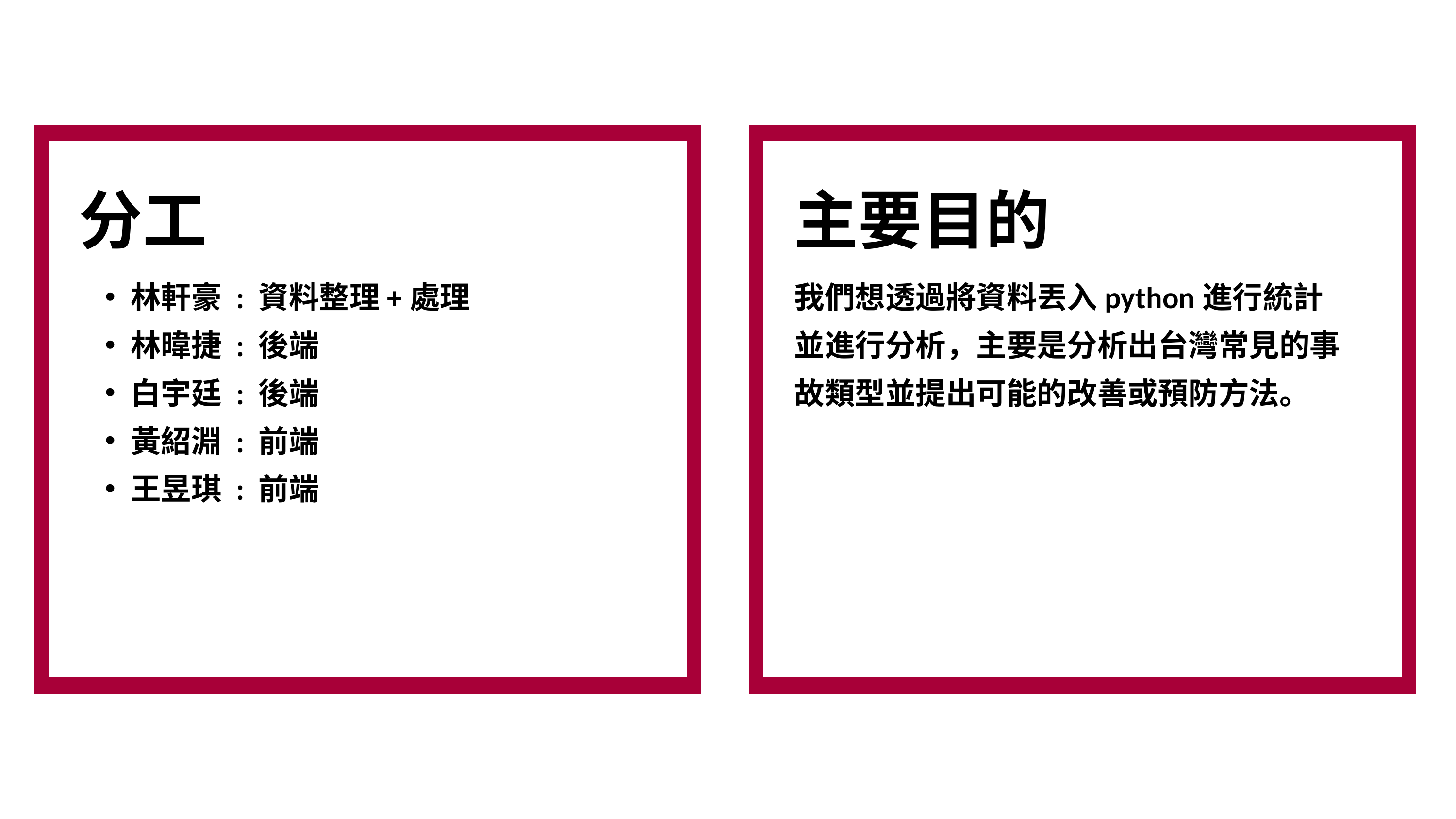

分工
主要目的
林軒豪 : 資料整理+處理
林暐捷 : 後端
白宇廷 : 後端
黃紹淵 : 前端
王昱琪 : 前端
我們想透過將資料丟入python進行統計並進行分析，主要是分析出台灣常見的事故類型並提出可能的改善或預防方法。